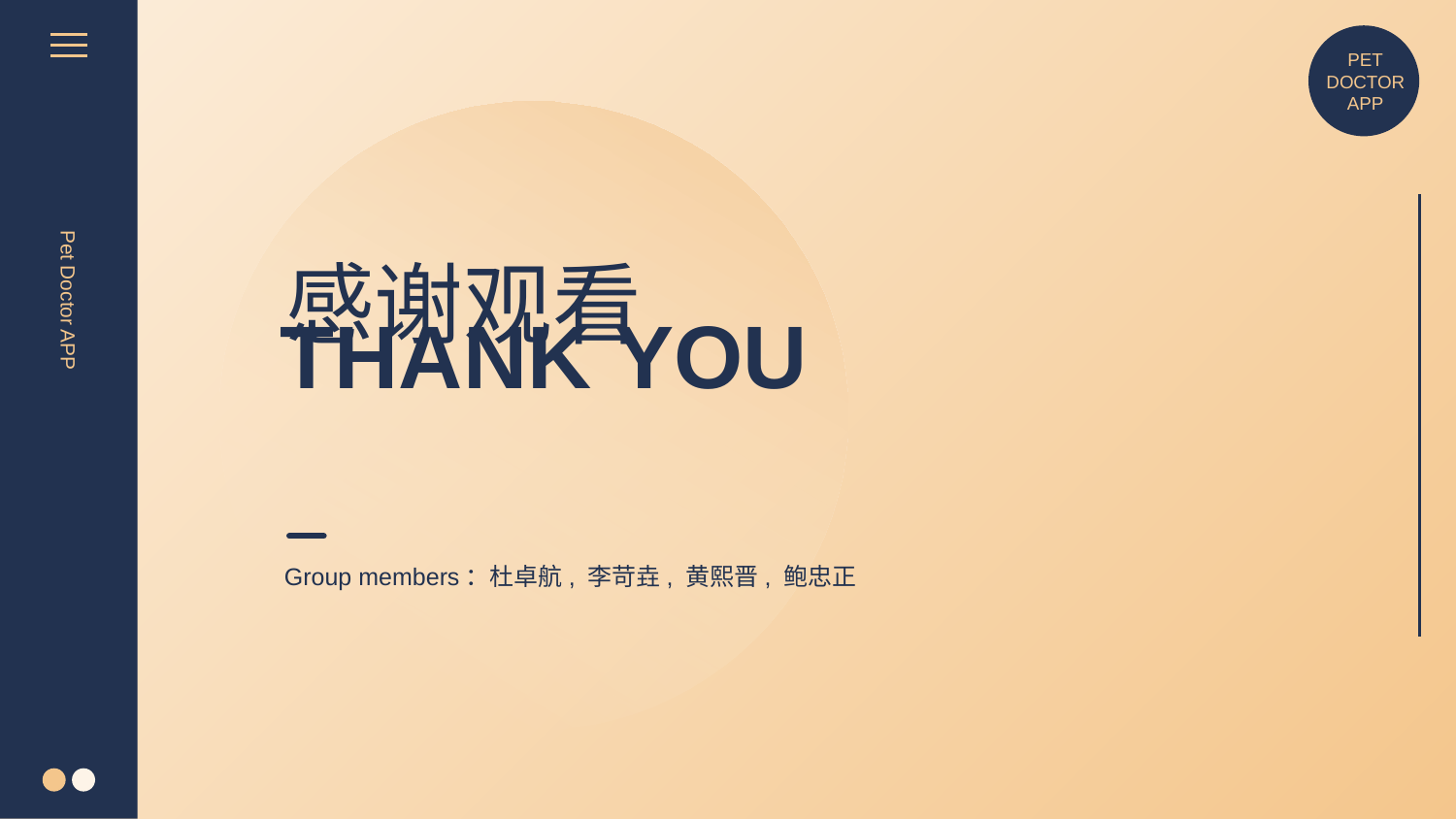

PET
DOCTOR
APP

感谢观看
THANK YOU
Pet Doctor APP
Group members：杜卓航, 李苛垚, 黄熙晋, 鲍忠正